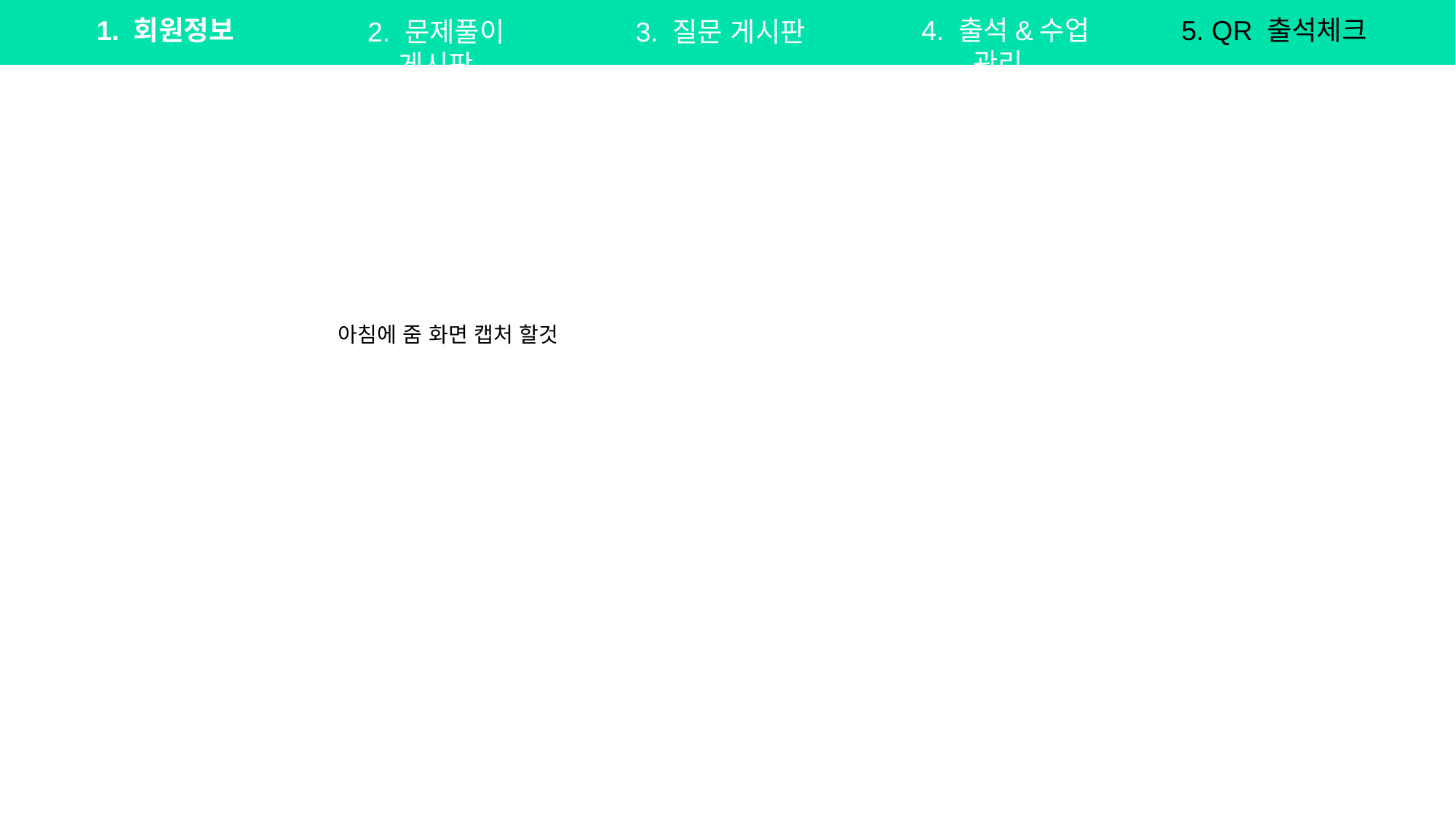

5.
5. QR 출석체크
1. 회원정보
4. 출석&수업 관리
2. 문제풀이 게시판
3. 질문 게시판
1. 사전 기획
2. 프로젝트 수행
3. 프로젝트 완료
1.
3.
4.
2.
1. 사전 기획
2. 프로젝트 수행
3. 프로젝트 완료
아침에 줌 화면 캡처 할것